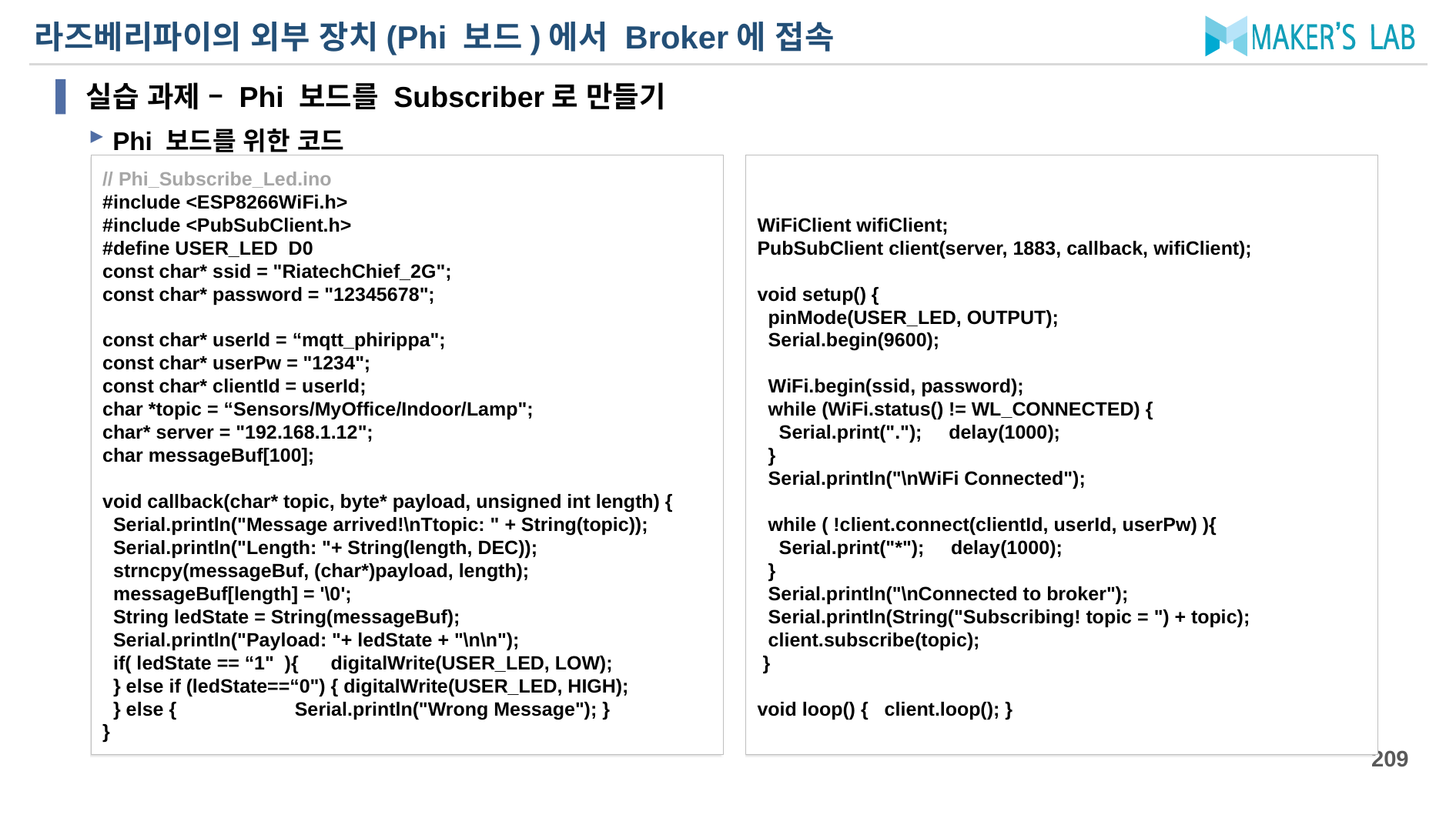

# 라즈베리파이의 외부 장치(Phi 보드)에서 Broker에 접속
실습 과제 – Phi 보드를 Subscriber로 만들기
Phi 보드를 위한 코드

// Phi_Subscribe_Led.ino
#include <ESP8266WiFi.h>
#include <PubSubClient.h>
#define USER_LED  D0
const char* ssid = "RiatechChief_2G";
const char* password = "12345678";

const char* userId = “mqtt_phirippa";
const char* userPw = "1234";
const char* clientId = userId;
char *topic = “Sensors/MyOffice/Indoor/Lamp";
char* server = "192.168.1.12";
char messageBuf[100];

void callback(char* topic, byte* payload, unsigned int length) {
  Serial.println("Message arrived!\nTtopic: " + String(topic));
  Serial.println("Length: "+ String(length, DEC));
  strncpy(messageBuf, (char*)payload, length);
  messageBuf[length] = '\0';
  String ledState = String(messageBuf);
  Serial.println("Payload: "+ ledState + "\n\n");
  if( ledState == “1"  ){      digitalWrite(USER_LED, LOW);
  } else if (ledState==“0") { digitalWrite(USER_LED, HIGH);
  } else {                      Serial.println("Wrong Message"); }
}

WiFiClient wifiClient;
PubSubClient client(server, 1883, callback, wifiClient);

void setup() {
  pinMode(USER_LED, OUTPUT);
  Serial.begin(9600);

  WiFi.begin(ssid, password);
  while (WiFi.status() != WL_CONNECTED) {
    Serial.print(".");     delay(1000);
  }
  Serial.println("\nWiFi Connected");

  while ( !client.connect(clientId, userId, userPw) ){
    Serial.print("*");     delay(1000);
  }
  Serial.println("\nConnected to broker");
  Serial.println(String("Subscribing! topic = ") + topic);
  client.subscribe(topic);
 }

void loop() {   client.loop(); }
209